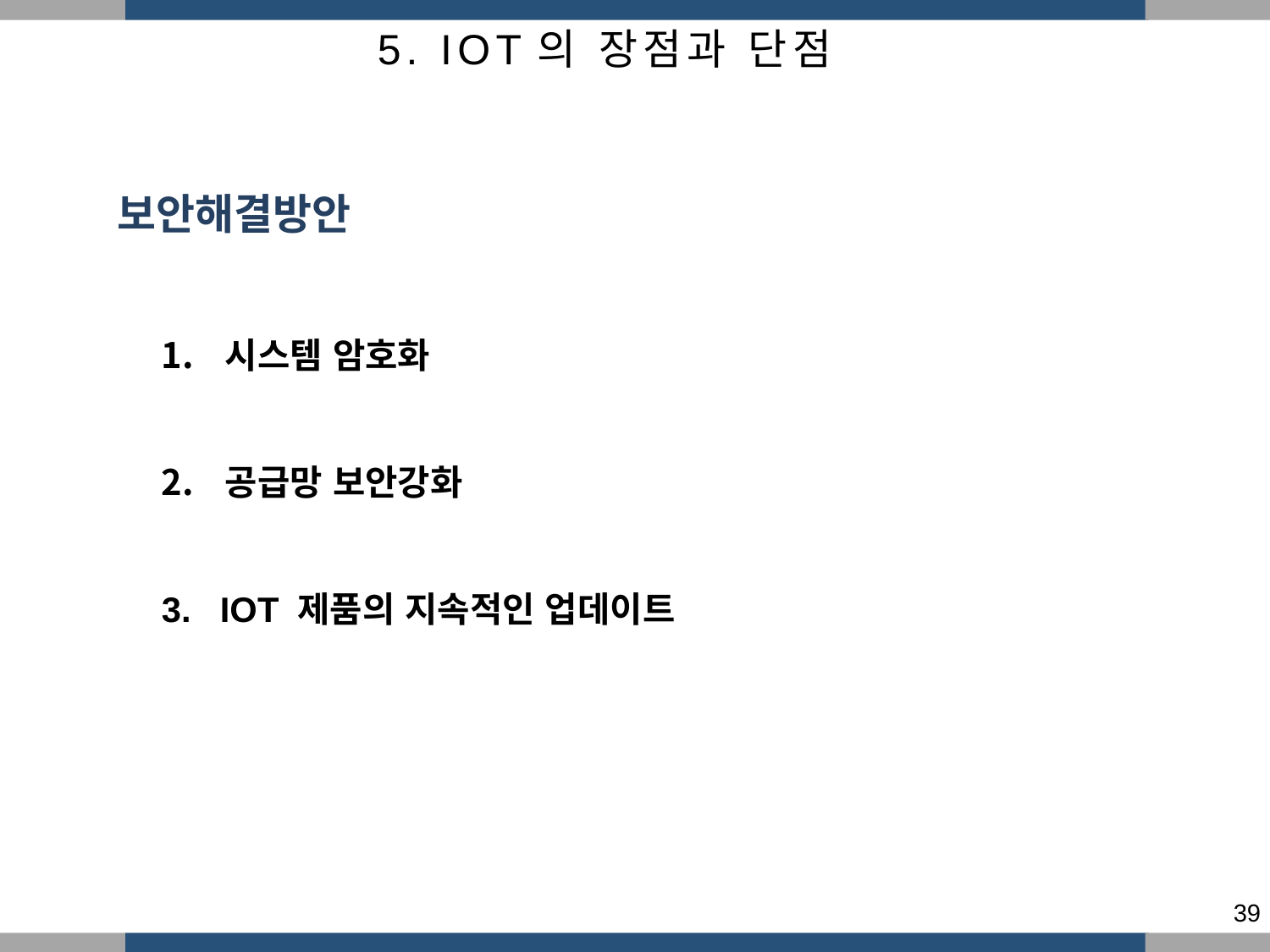

5. IOT의 장점과 단점
보안해결방안
시스템 암호화

공급망 보안강화

3.   IOT 제품의 지속적인 업데이트
39